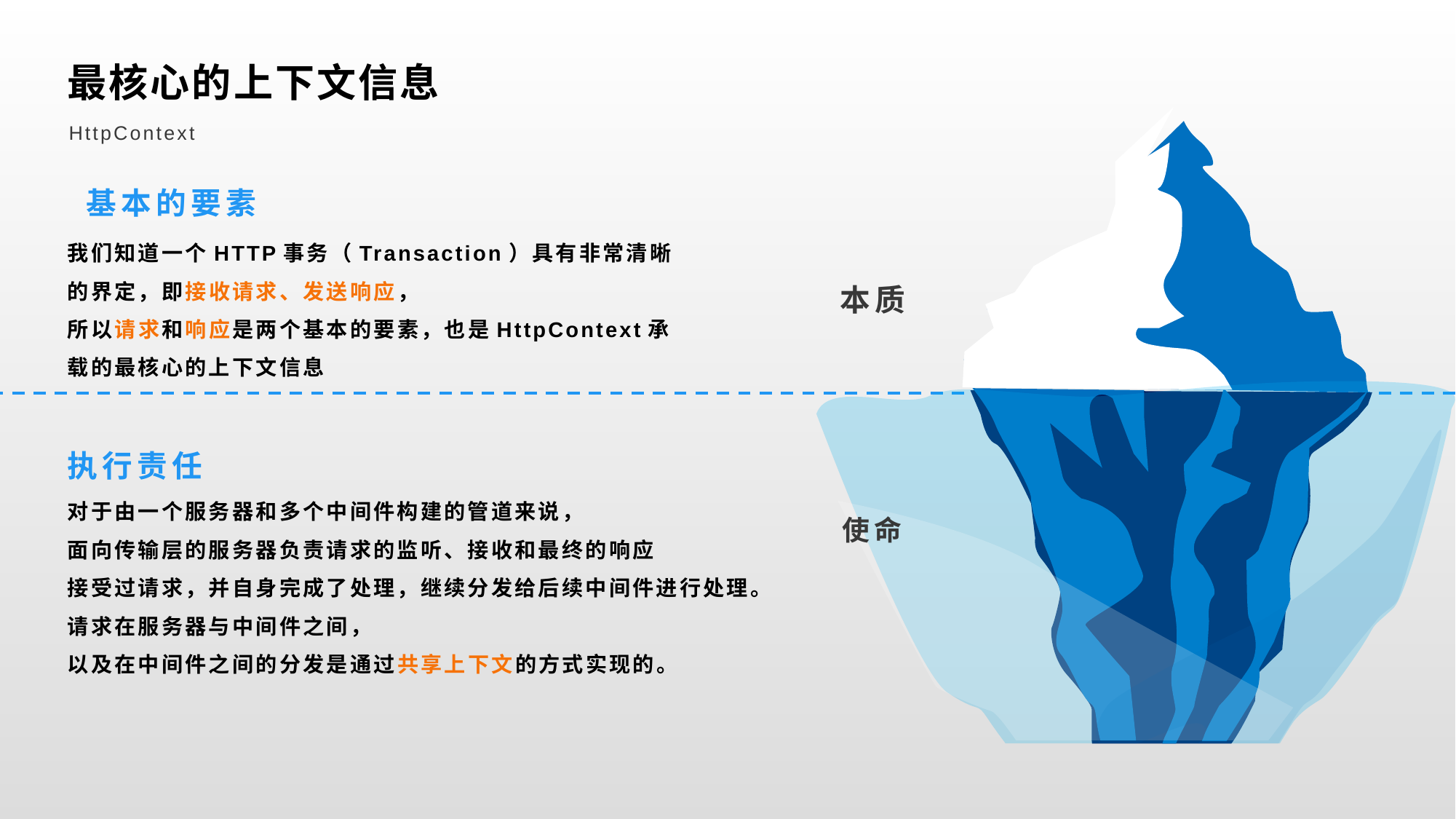

最核心的上下文信息

HttpContext

 基本的要素
我们知道一个HTTP事务（Transaction）具有非常清晰的界定，即接收请求、发送响应，
所以请求和响应是两个基本的要素，也是HttpContext承载的最核心的上下文信息
 本质

执行责任
对于由一个服务器和多个中间件构建的管道来说，
面向传输层的服务器负责请求的监听、接收和最终的响应
接受过请求，并自身完成了处理，继续分发给后续中间件进行处理。
请求在服务器与中间件之间，
以及在中间件之间的分发是通过共享上下文的方式实现的。
使命